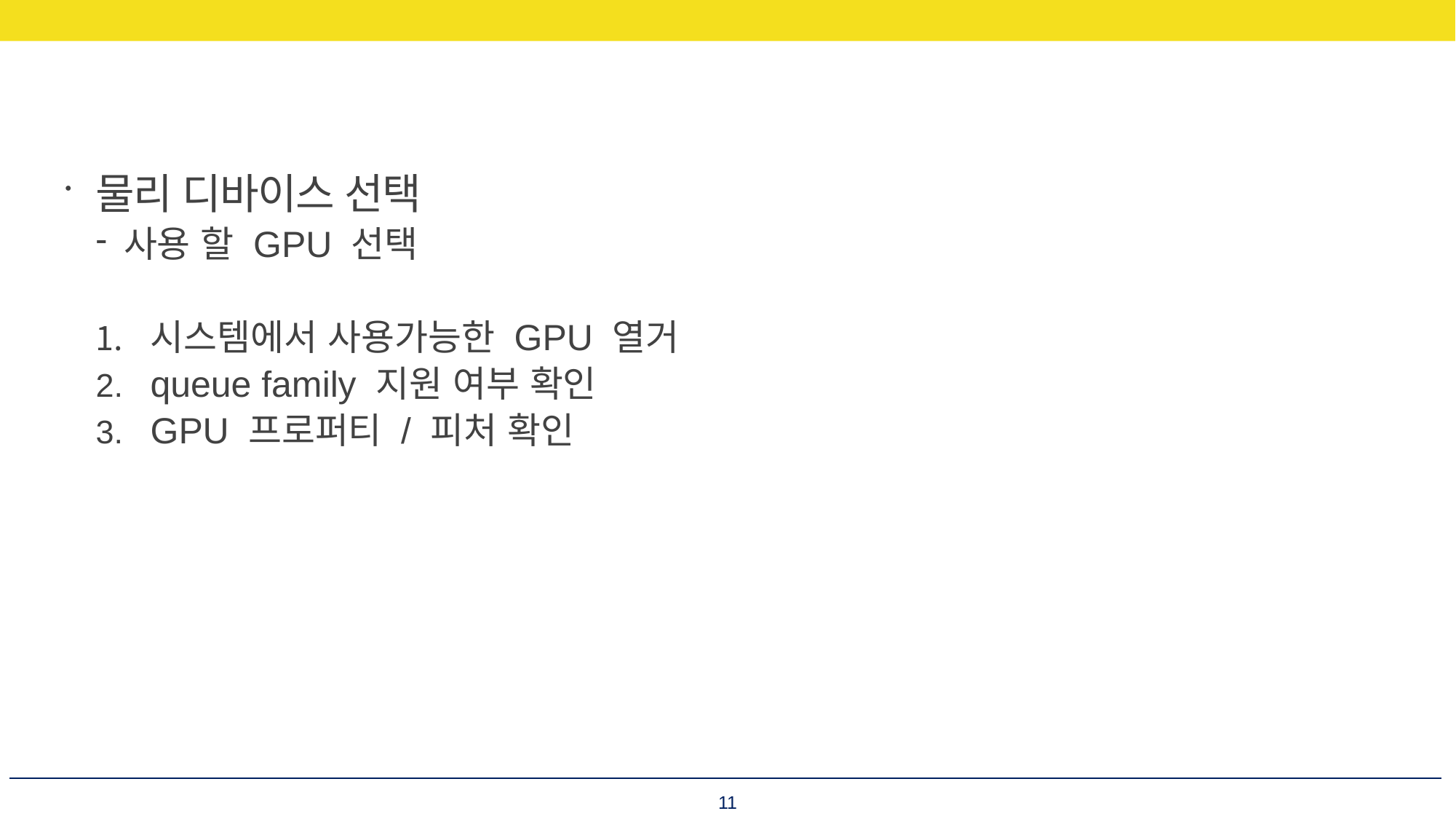

물리 디바이스 선택
사용 할 GPU 선택

시스템에서 사용가능한 GPU 열거
queue family 지원 여부 확인
GPU 프로퍼티 / 피처 확인

11